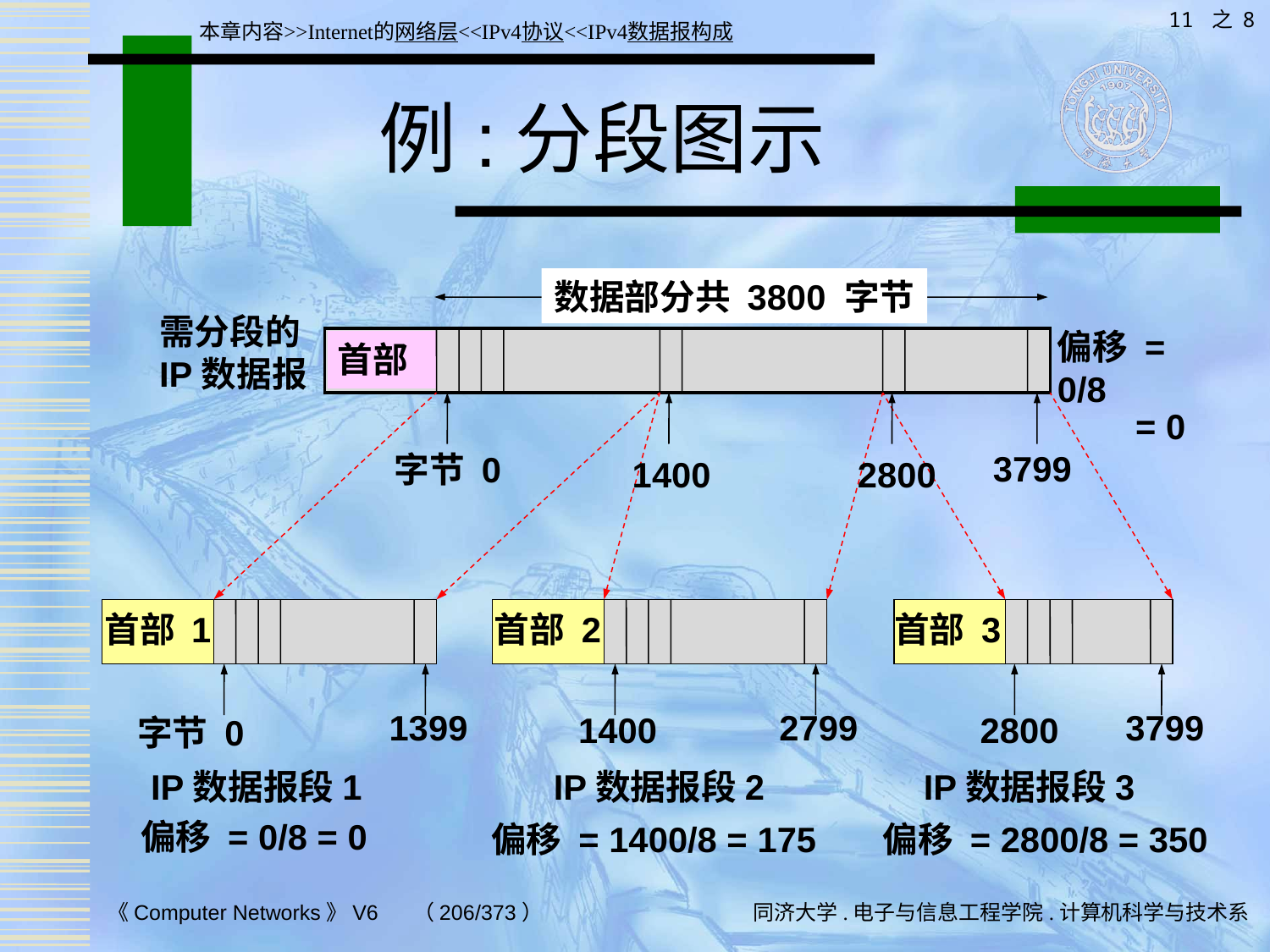

11 之 8
本章内容>>Internet的网络层<<IPv4协议<<IPv4数据报构成
# 例:分段图示
数据部分共 3800 字节

需分段的
IP数据报
偏移 = 0/8
        = 0

首部

3799
字节 0
1400
2800

首部 1
首部 2
首部 3

1399
2799
3799
1400
2800
字节 0
IP数据报段1
IP数据报段2
IP数据报段3
偏移 = 0/8 = 0
偏移 = 1400/8 = 175
偏移 = 2800/8 = 350